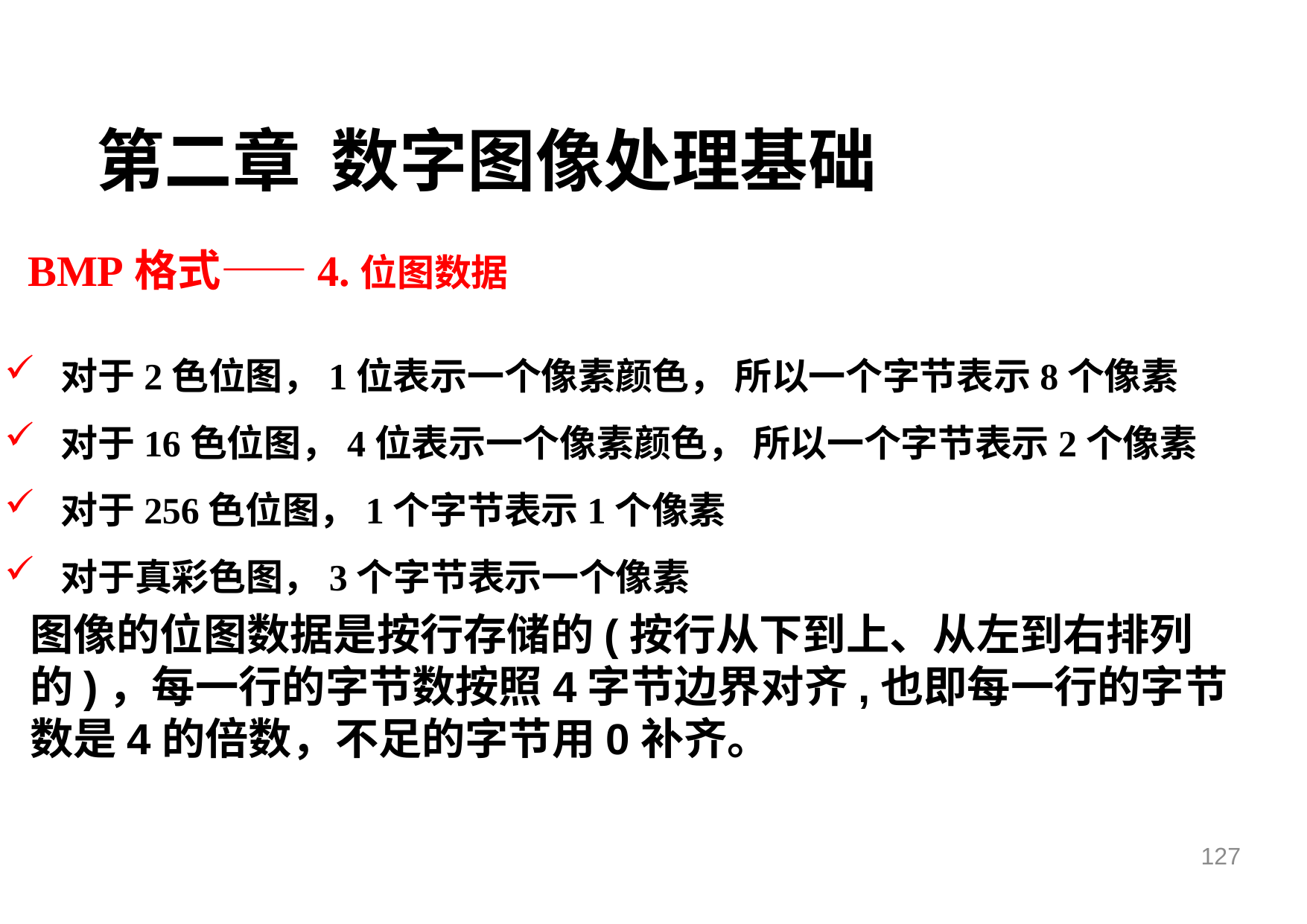

第二章  数字图像处理基础
BMP格式——4.位图数据
对于2色位图，1位表示一个像素颜色， 所以一个字节表示8个像素
对于16色位图，4位表示一个像素颜色， 所以一个字节表示2个像素
对于256色位图，1个字节表示1个像素
对于真彩色图，3个字节表示一个像素
图像的位图数据是按行存储的(按行从下到上、从左到右排列的)，每一行的字节数按照4字节边界对齐,也即每一行的字节数是4的倍数，不足的字节用0补齐。
127